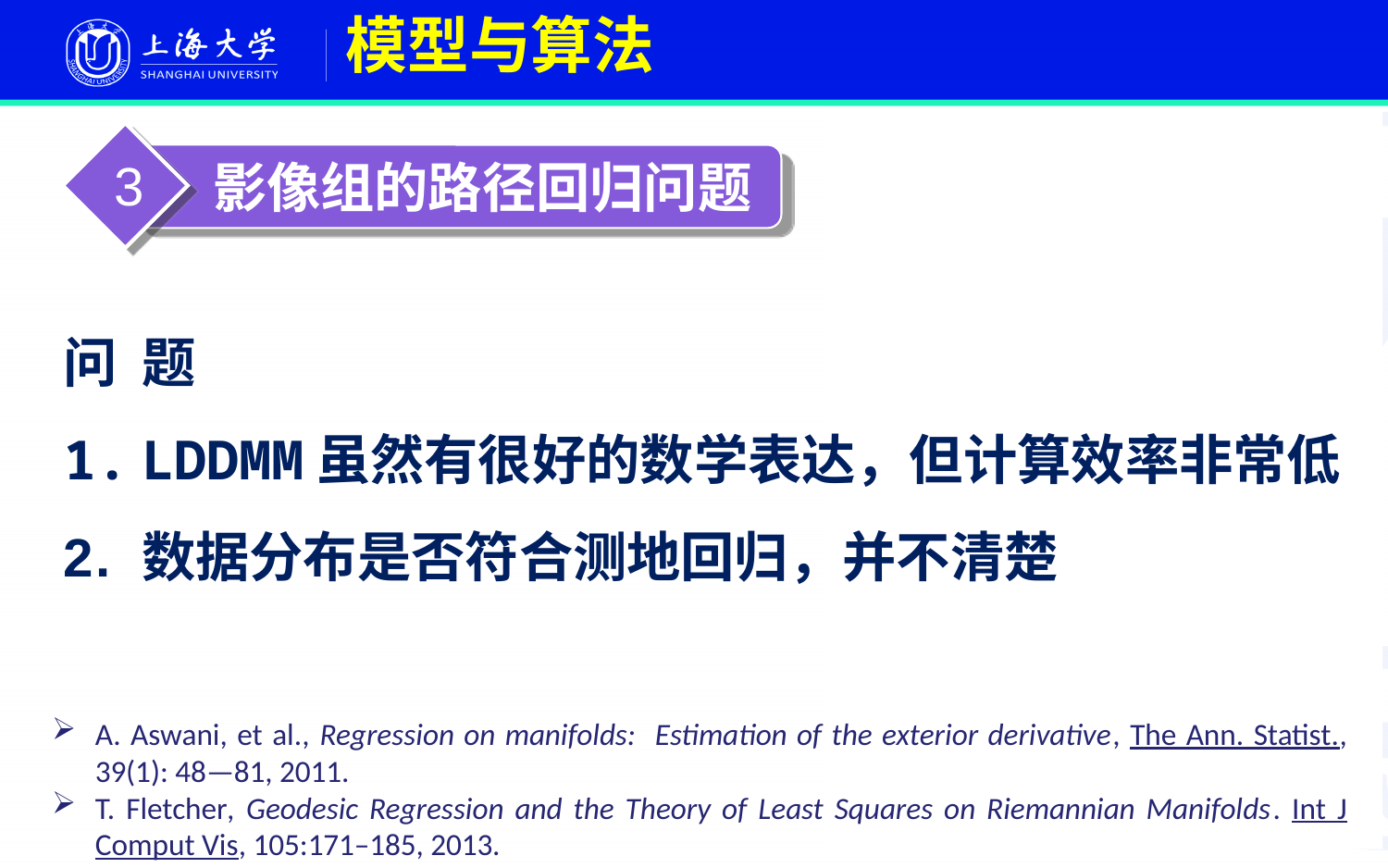

# 模型与算法

3

 影像组的路径回归问题
问  题
LDDMM虽然有很好的数学表达，但计算效率非常低
数据分布是否符合测地回归，并不清楚
A. Aswani, et al., Regression on manifolds:  Estimation of the exterior derivative, The Ann. Statist., 39(1): 48—81, 2011.
T. Fletcher, Geodesic Regression and the Theory of Least Squares on Riemannian Manifolds. Int J Comput Vis, 105:171–185, 2013.